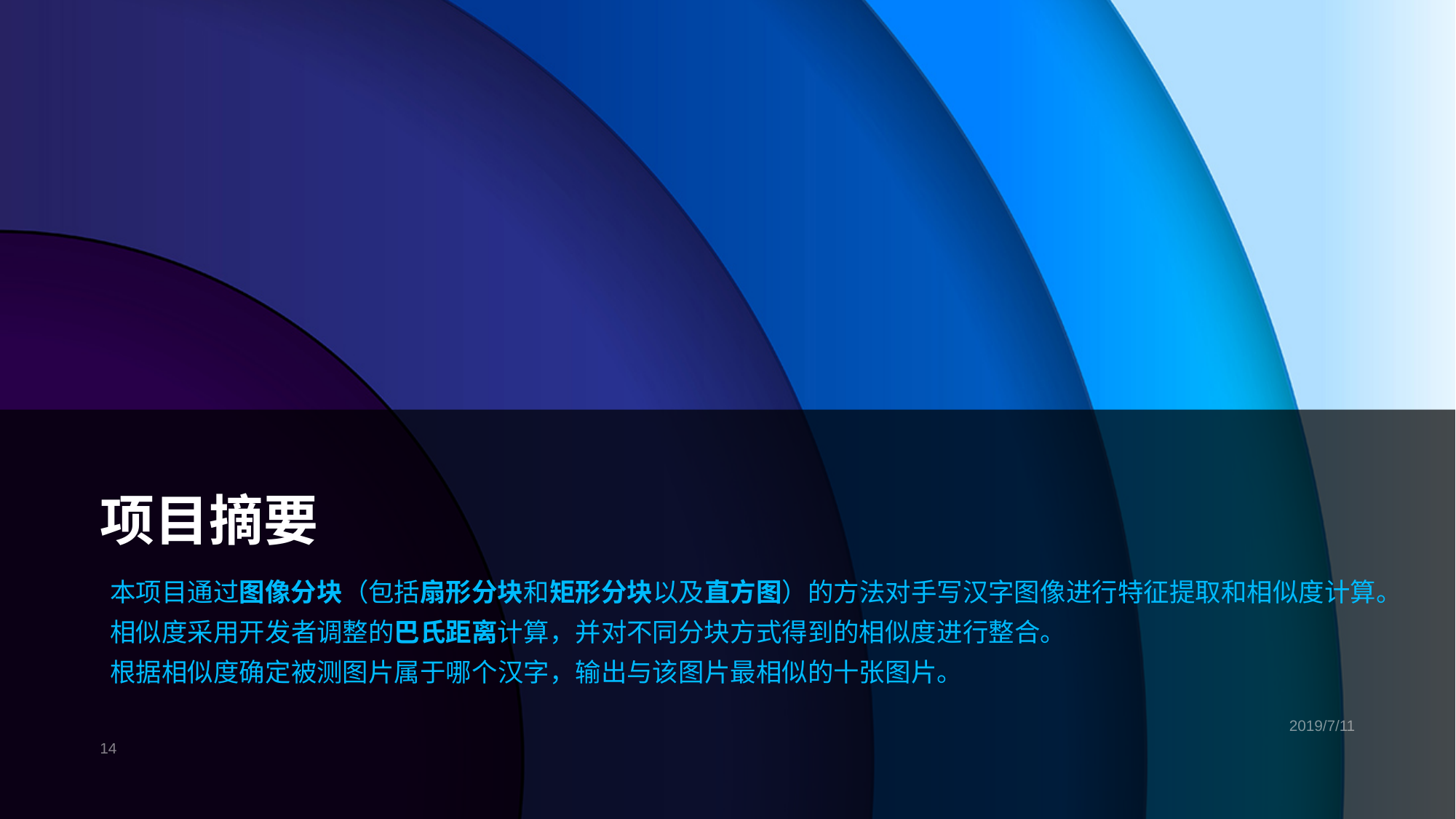

# 项目摘要
本项目通过图像分块（包括扇形分块和矩形分块以及直方图）的方法对手写汉字图像进行特征提取和相似度计算。
相似度采用开发者调整的巴氏距离计算，并对不同分块方式得到的相似度进行整合。
根据相似度确定被测图片属于哪个汉字，输出与该图片最相似的十张图片。
2019/7/11
14